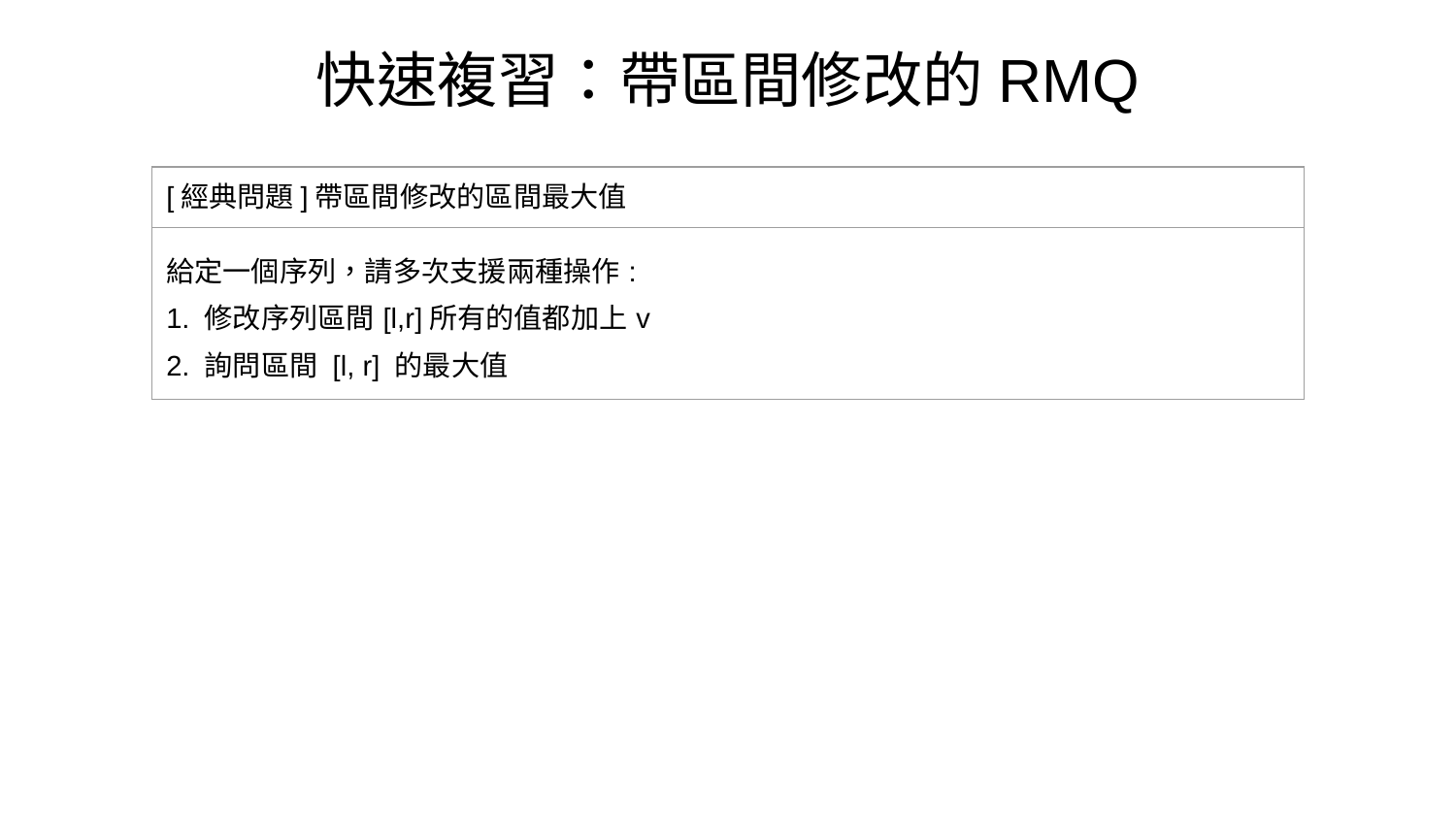

快速複習：帶區間修改的RMQ
| [經典問題]帶區間修改的區間最大值 |
| --- |
| 給定⼀個序列，請多次⽀援兩種操作: 1. 修改序列區間[l,r]所有的值都加上v 2. 詢問區間 [l, r] 的最⼤值 |